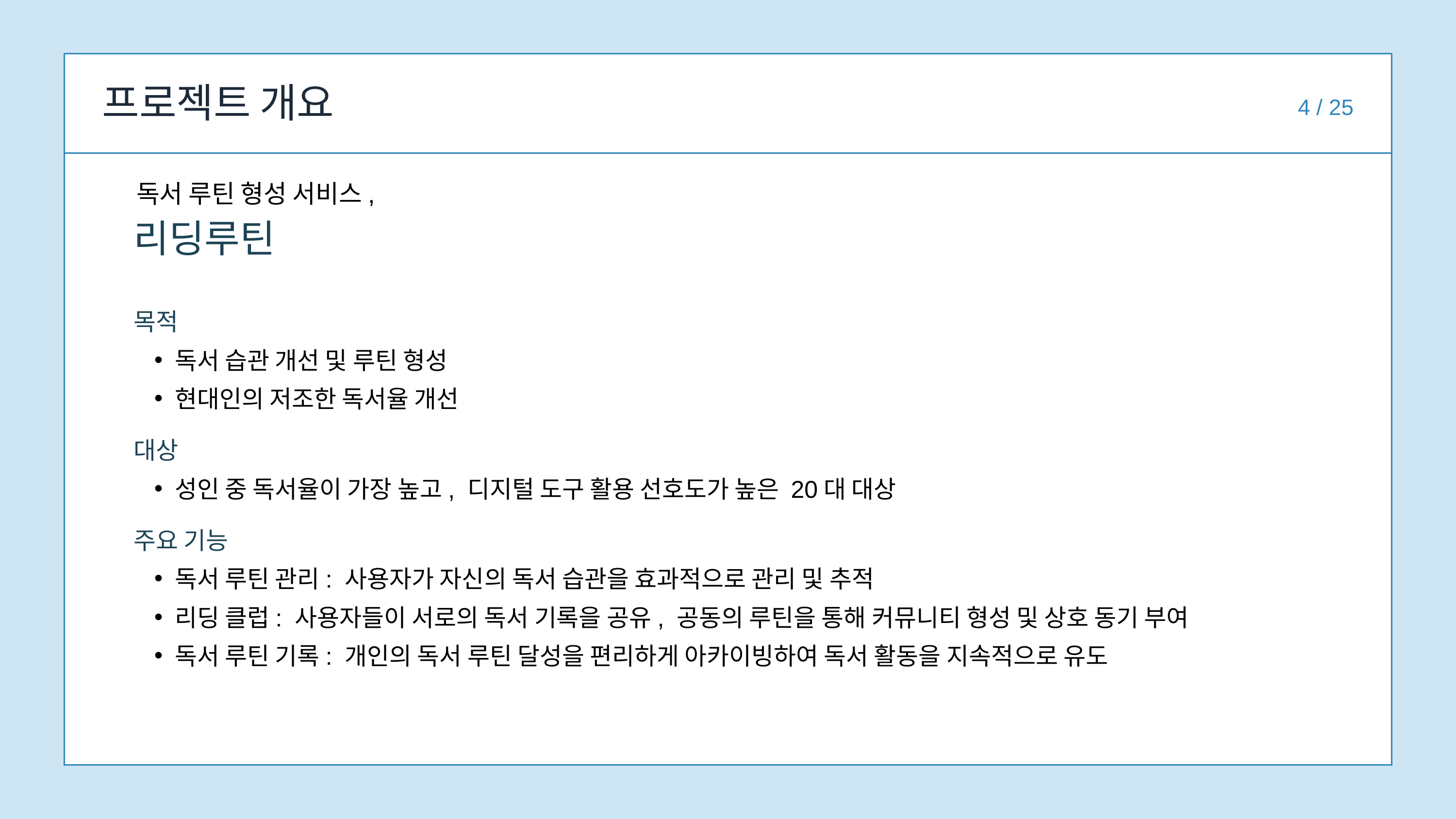

프로젝트 개요
4 / 25

독서 루틴 형성 서비스,

리딩루틴

목적
독서 습관 개선 및 루틴 형성
현대인의 저조한 독서율 개선

대상
성인 중 독서율이 가장 높고, 디지털 도구 활용 선호도가 높은 20대 대상

주요 기능
독서 루틴 관리: 사용자가 자신의 독서 습관을 효과적으로 관리 및 추적
리딩 클럽: 사용자들이 서로의 독서 기록을 공유, 공동의 루틴을 통해 커뮤니티 형성 및 상호 동기 부여
독서 루틴 기록: 개인의 독서 루틴 달성을 편리하게 아카이빙하여 독서 활동을 지속적으로 유도